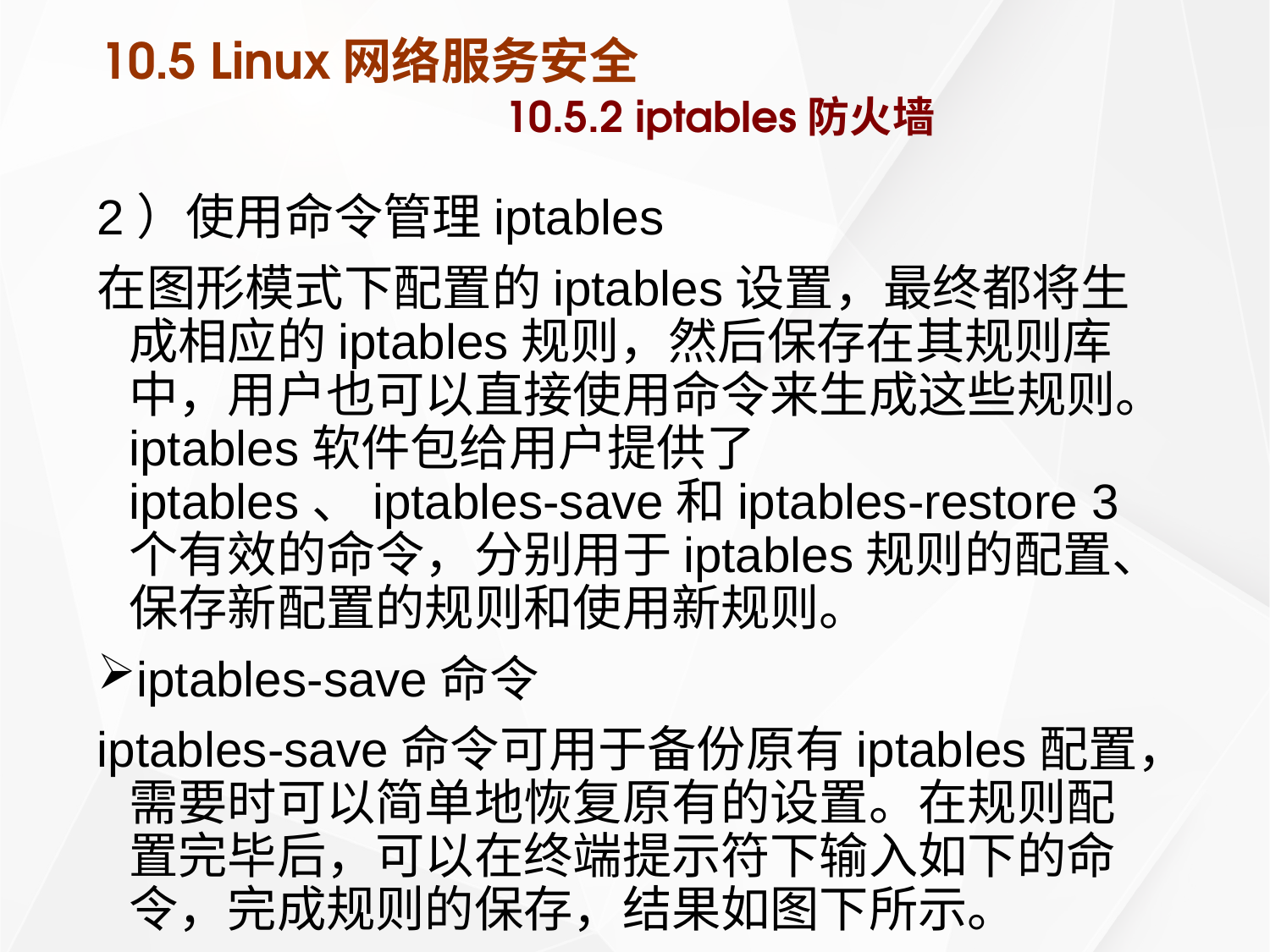

# 10.5 Linux网络服务安全 10.5.2 iptables防火墙
2）使用命令管理iptables
在图形模式下配置的iptables设置，最终都将生成相应的iptables规则，然后保存在其规则库中，用户也可以直接使用命令来生成这些规则。iptables软件包给用户提供了iptables、iptables-save和iptables-restore 3个有效的命令，分别用于iptables规则的配置、保存新配置的规则和使用新规则。
iptables-save命令
iptables-save命令可用于备份原有iptables配置，需要时可以简单地恢复原有的设置。在规则配置完毕后，可以在终端提示符下输入如下的命令，完成规则的保存，结果如图下所示。